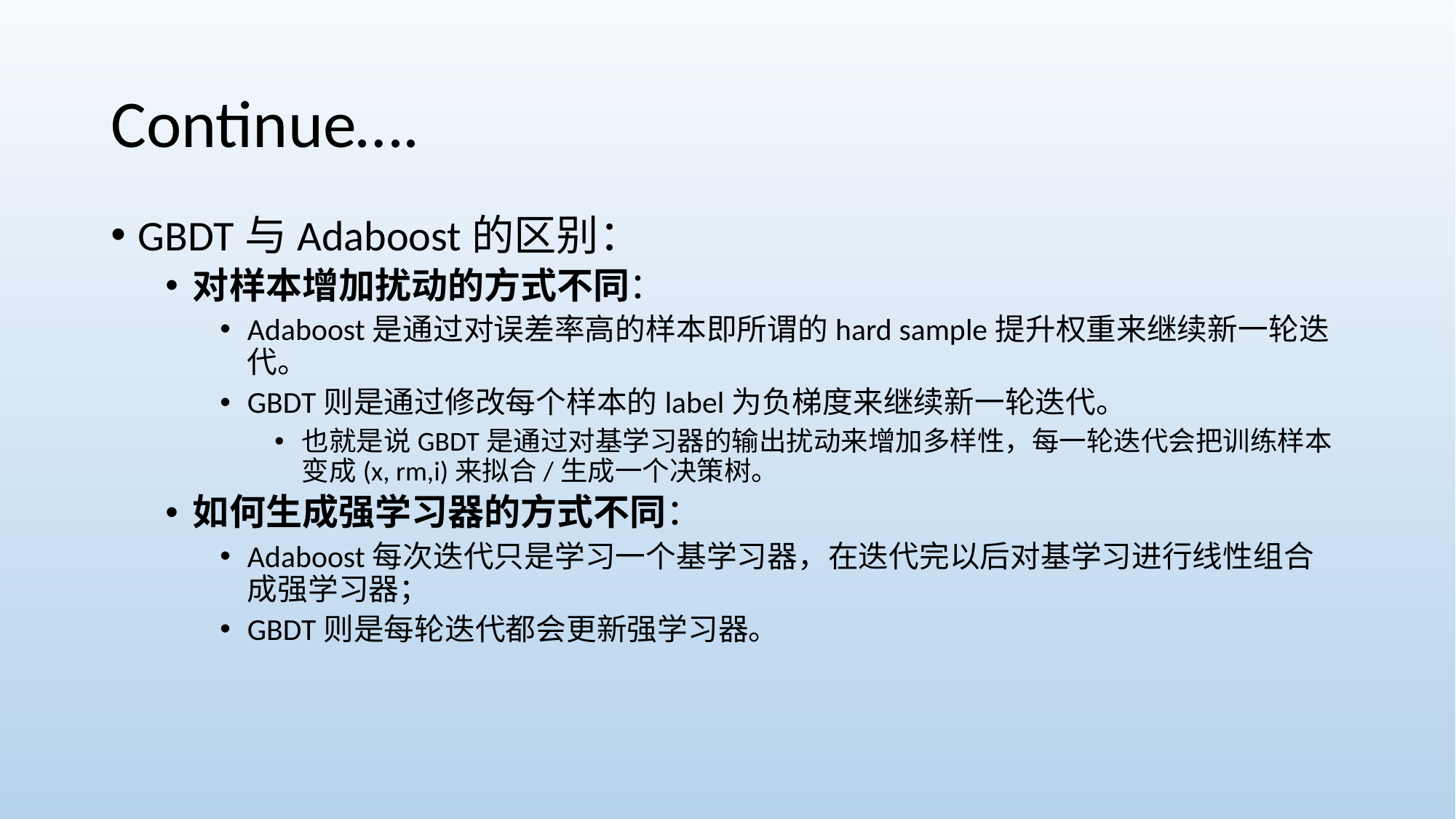

# Continue….
GBDT与Adaboost的区别：
对样本增加扰动的方式不同：
Adaboost是通过对误差率高的样本即所谓的hard sample提升权重来继续新一轮迭代。
GBDT则是通过修改每个样本的label为负梯度来继续新一轮迭代。
也就是说GBDT是通过对基学习器的输出扰动来增加多样性，每一轮迭代会把训练样本变成(x, rm,i)来拟合/生成一个决策树。
如何生成强学习器的方式不同：
Adaboost每次迭代只是学习一个基学习器，在迭代完以后对基学习进行线性组合成强学习器；
GBDT则是每轮迭代都会更新强学习器。